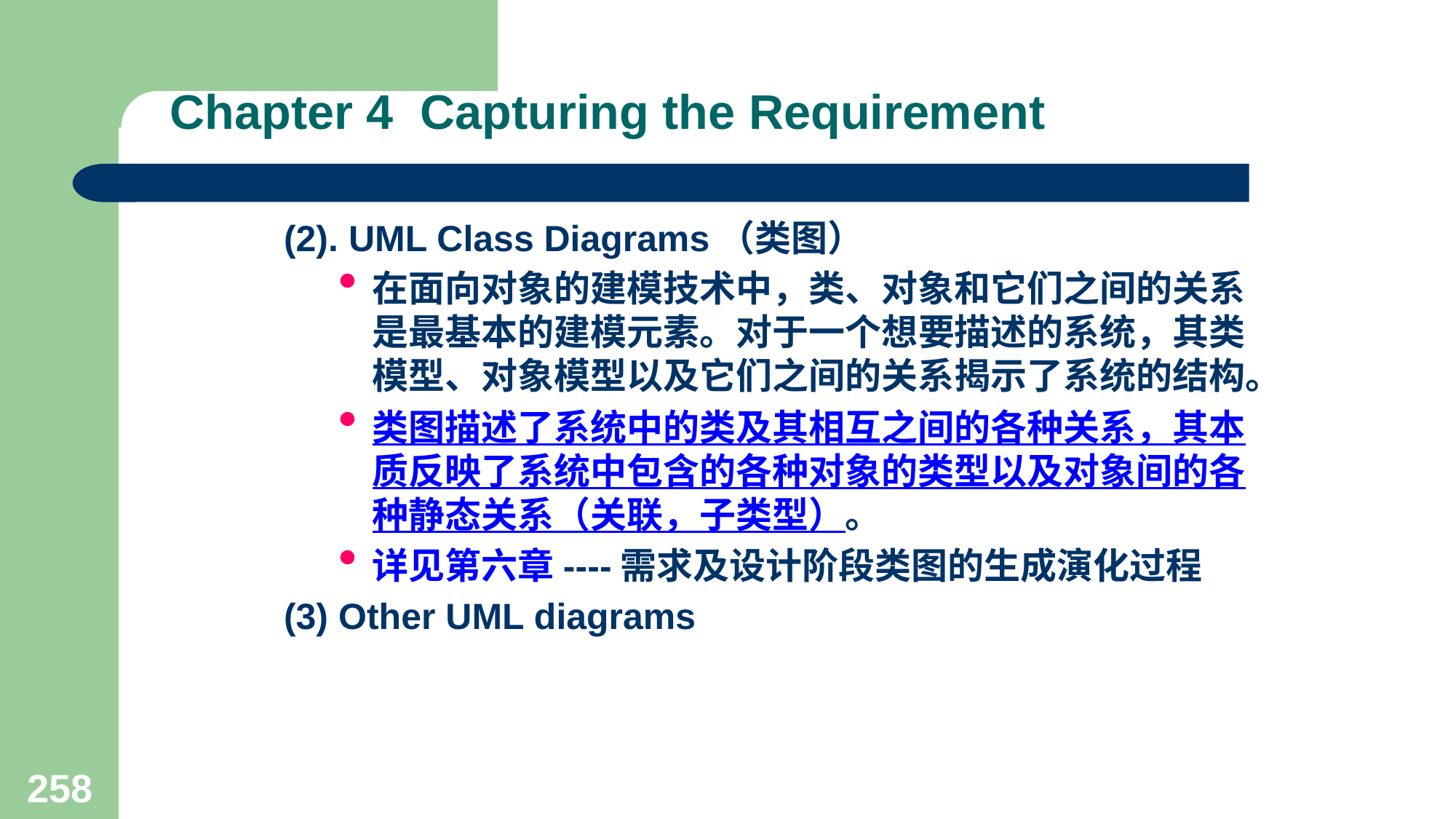

# Chapter 4  Capturing the Requirement
(2). UML Class Diagrams（类图）
在面向对象的建模技术中，类、对象和它们之间的关系是最基本的建模元素。对于一个想要描述的系统，其类模型、对象模型以及它们之间的关系揭示了系统的结构。
类图描述了系统中的类及其相互之间的各种关系，其本质反映了系统中包含的各种对象的类型以及对象间的各种静态关系（关联，子类型）。
详见第六章----需求及设计阶段类图的生成演化过程
(3) Other UML diagrams
258